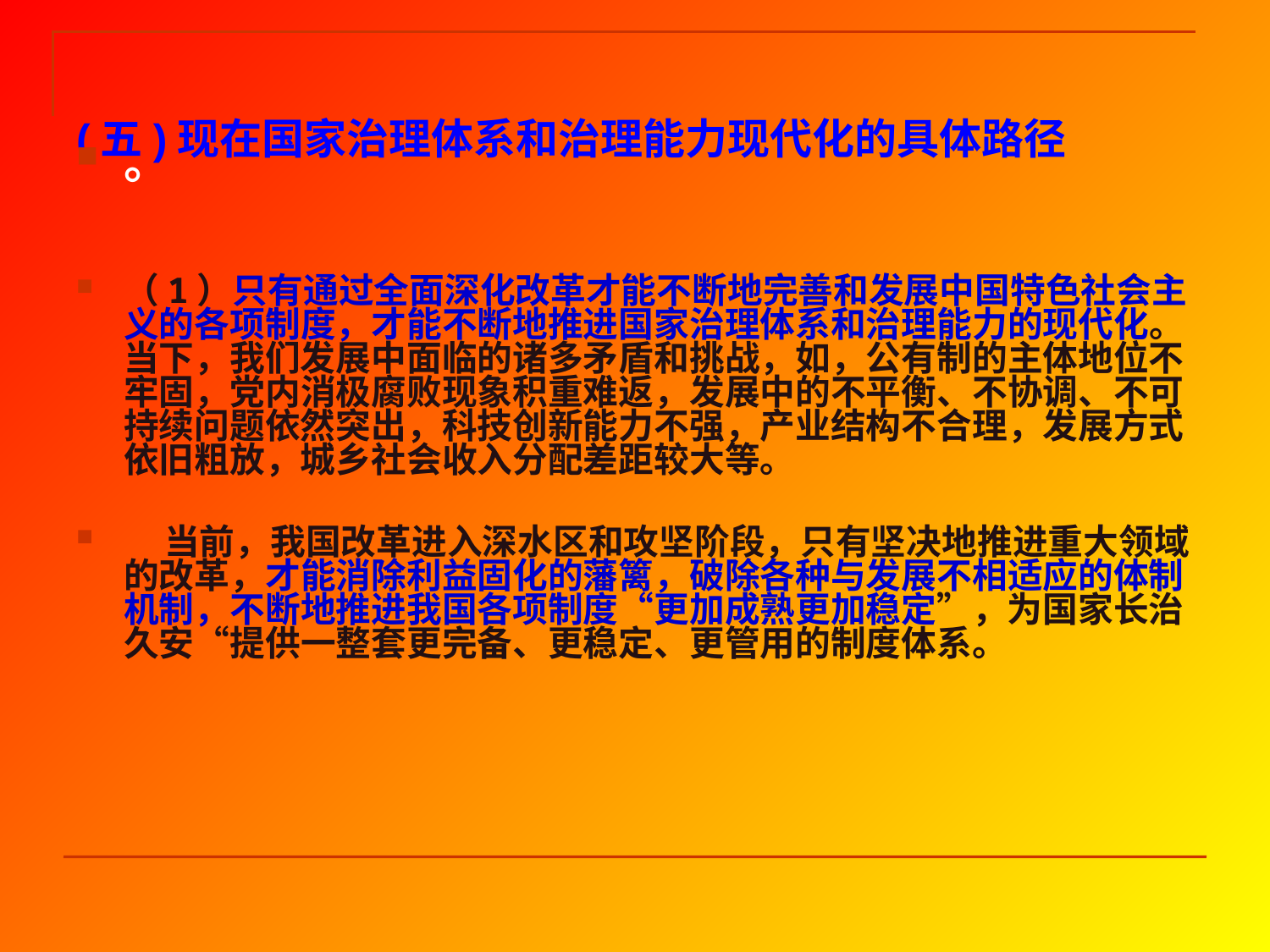

# (五)现在国家治理体系和治理能力现代化的具体路径
。

（1）只有通过全面深化改革才能不断地完善和发展中国特色社会主义的各项制度，才能不断地推进国家治理体系和治理能力的现代化。当下，我们发展中面临的诸多矛盾和挑战，如，公有制的主体地位不牢固，党内消极腐败现象积重难返，发展中的不平衡、不协调、不可持续问题依然突出，科技创新能力不强，产业结构不合理，发展方式依旧粗放，城乡社会收入分配差距较大等。

    当前，我国改革进入深水区和攻坚阶段，只有坚决地推进重大领域的改革，才能消除利益固化的藩篱，破除各种与发展不相适应的体制机制，不断地推进我国各项制度“更加成熟更加稳定”，为国家长治久安“提供一整套更完备、更稳定、更管用的制度体系。